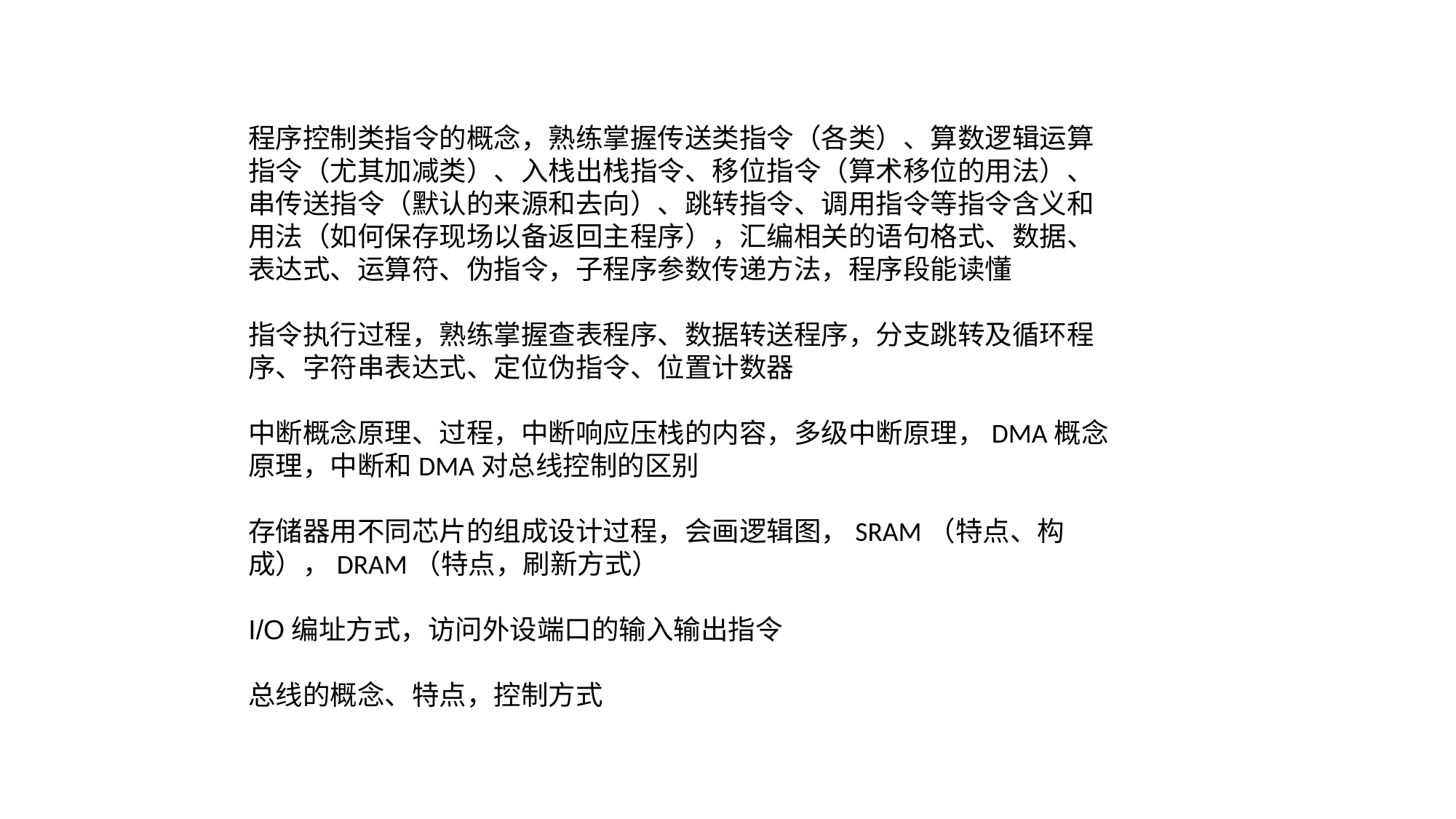

程序控制类指令的概念，熟练掌握传送类指令（各类）、算数逻辑运算指令（尤其加减类）、入栈出栈指令、移位指令（算术移位的用法）、串传送指令（默认的来源和去向）、跳转指令、调用指令等指令含义和用法（如何保存现场以备返回主程序），汇编相关的语句格式、数据、表达式、运算符、伪指令，子程序参数传递方法，程序段能读懂

指令执行过程，熟练掌握查表程序、数据转送程序，分支跳转及循环程序、字符串表达式、定位伪指令、位置计数器

中断概念原理、过程，中断响应压栈的内容，多级中断原理，DMA概念原理，中断和DMA对总线控制的区别

存储器用不同芯片的组成设计过程，会画逻辑图，SRAM（特点、构成），DRAM（特点，刷新方式）

I/O编址方式，访问外设端口的输入输出指令

总线的概念、特点，控制方式